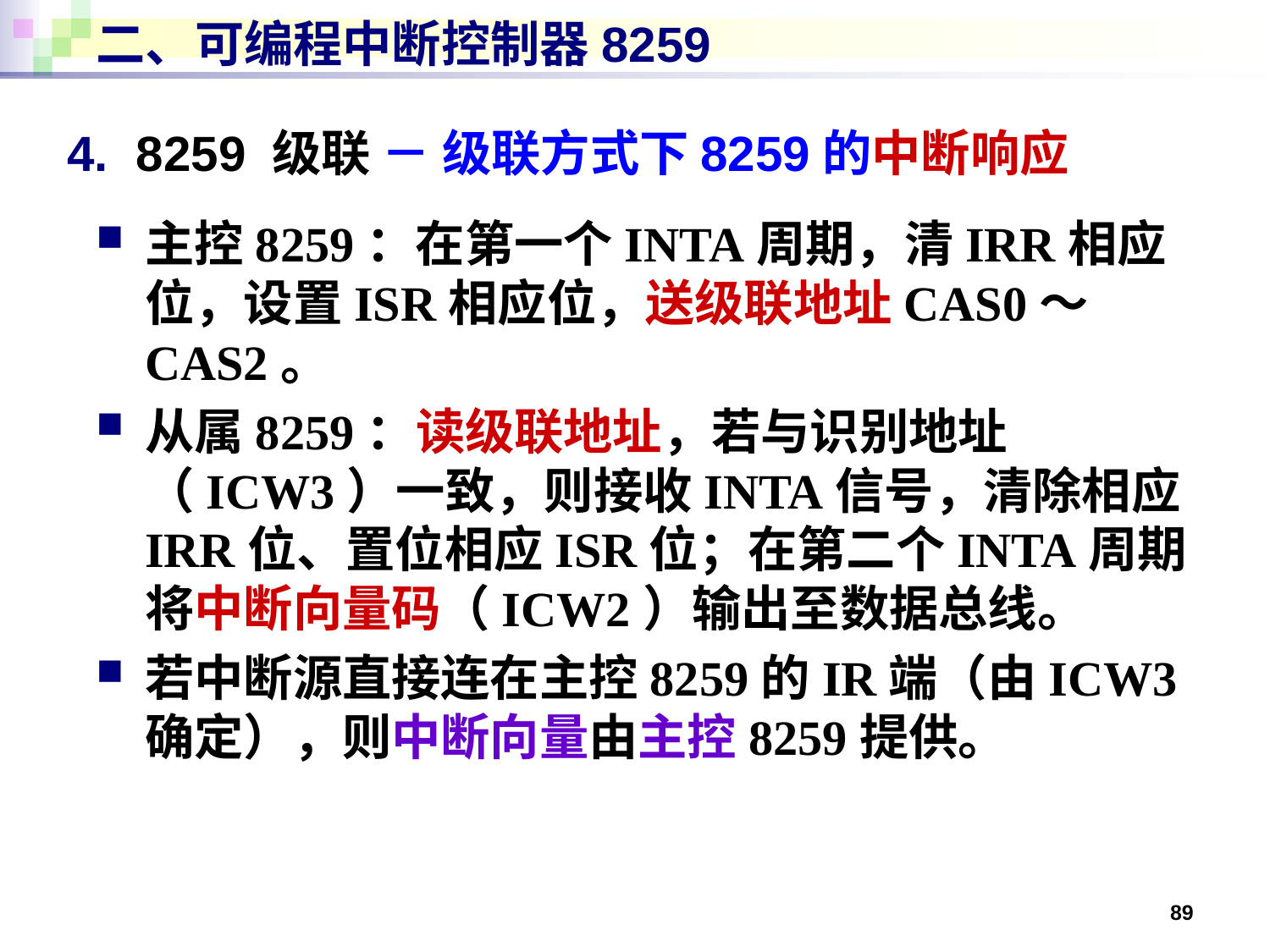

# 二、可编程中断控制器8259
4.  8259 级联 － 级联方式下8259的中断响应
主控8259：在第一个INTA周期，清IRR相应位，设置ISR相应位，送级联地址CAS0～CAS2。
从属8259：读级联地址，若与识别地址（ICW3）一致，则接收INTA信号，清除相应IRR位、置位相应ISR位；在第二个INTA周期将中断向量码（ICW2）输出至数据总线。
若中断源直接连在主控8259的IR端（由ICW3确定），则中断向量由主控8259提供。
89